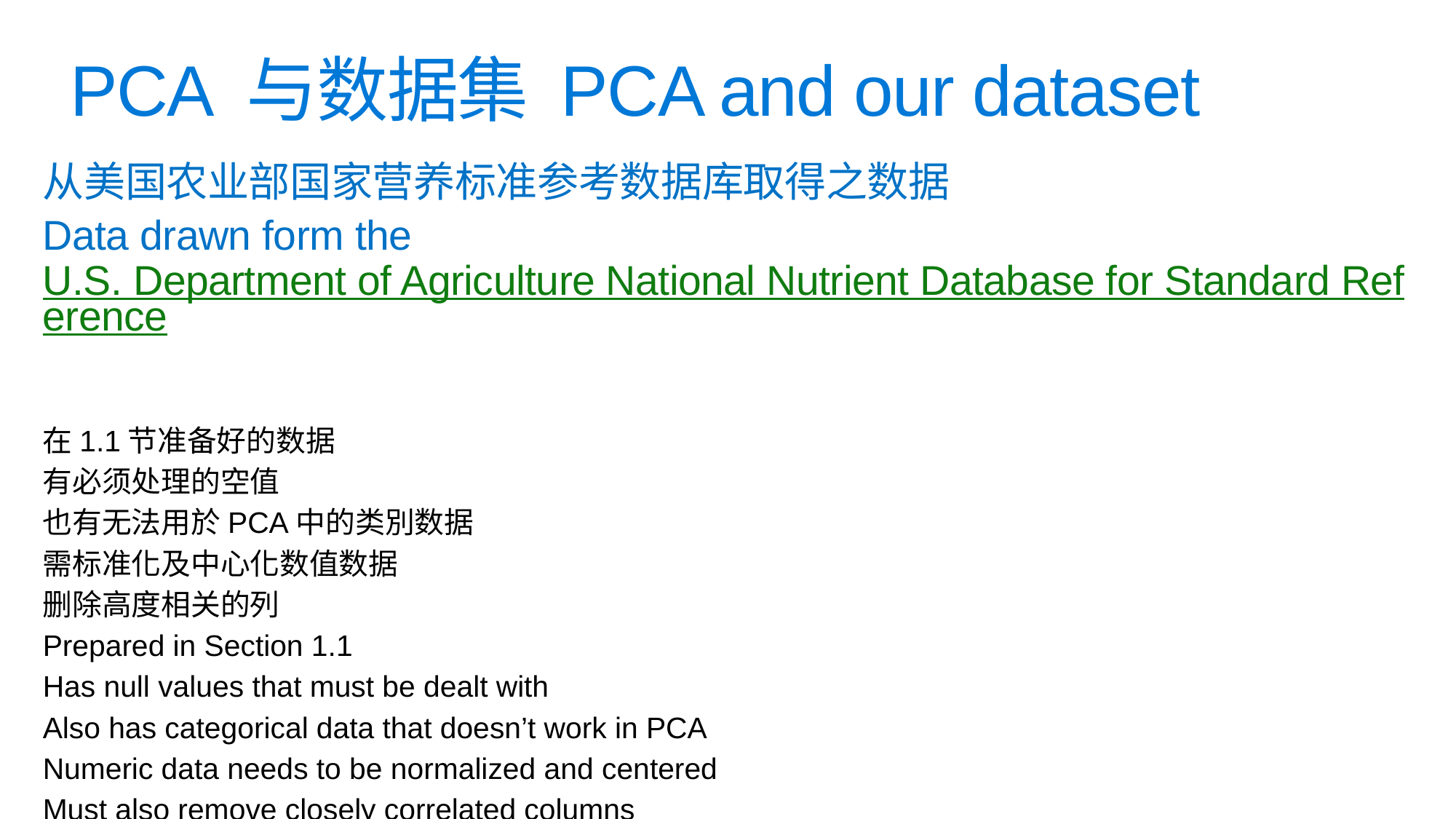

# PCA 与数据集 PCA and our dataset
从美国农业部国家营养标准参考数据库取得之数据
Data drawn form the U.S. Department of Agriculture National Nutrient Database for Standard Reference
在1.1节准备好的数据
有必须处理的空值
也有无法用於PCA中的类別数据
需标准化及中心化数值数据
删除高度相关的列
Prepared in Section 1.1
Has null values that must be dealt with
Also has categorical data that doesn’t work in PCA
Numeric data needs to be normalized and centered
Must also remove closely correlated columns